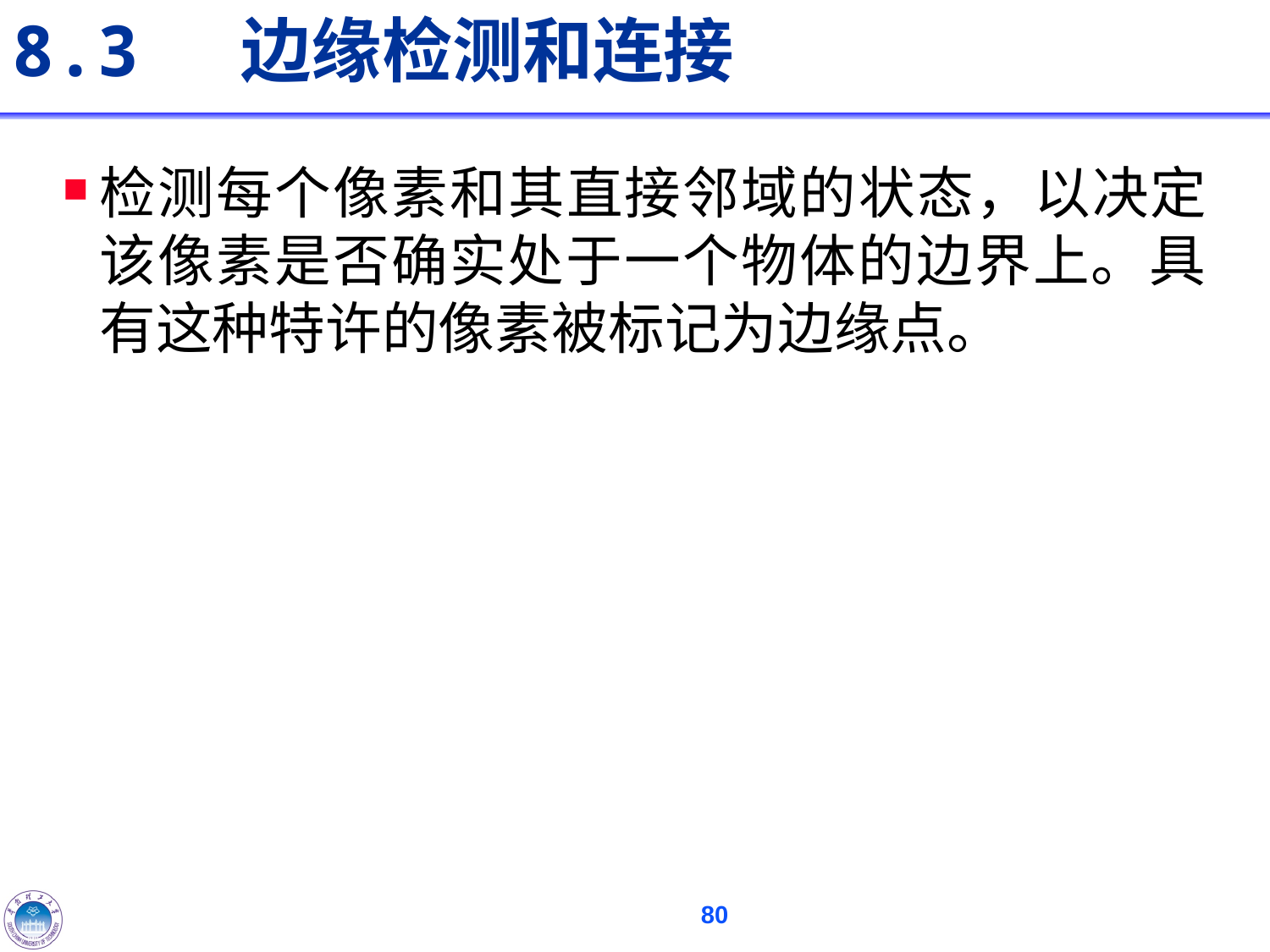

# 8.3  边缘检测和连接
检测每个像素和其直接邻域的状态，以决定该像素是否确实处于一个物体的边界上。具有这种特许的像素被标记为边缘点。